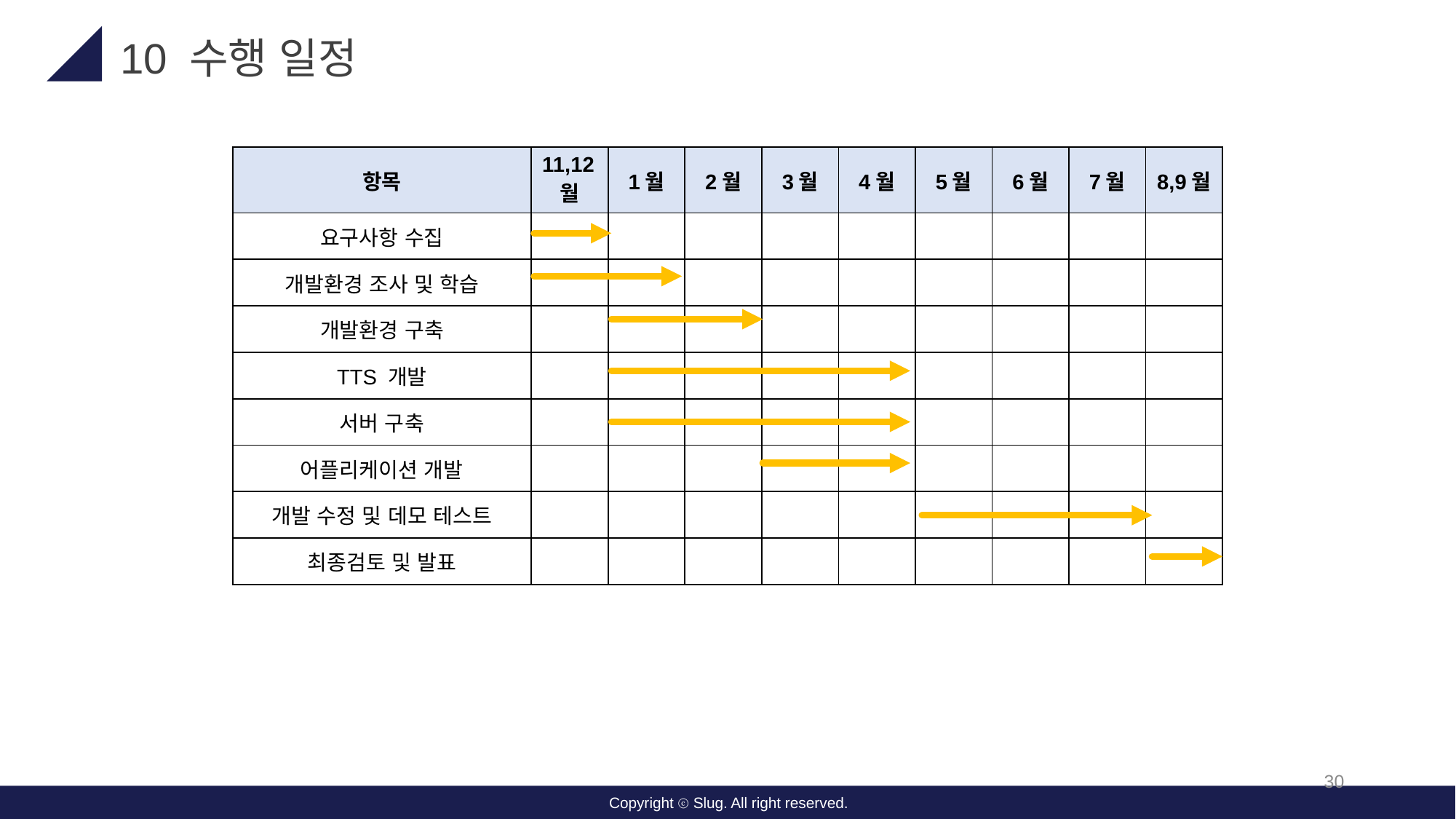

10 수행 일정

| 항목 | 11,12월 | 1월 | 2월 | 3월 | 4월 | 5월 | 6월 | 7월 | 8,9월 |
| --- | --- | --- | --- | --- | --- | --- | --- | --- | --- |
| 요구사항 수집 |  |  |  |  |  |  |  |  |  |
| 개발환경 조사 및 학습 |  |  |  |  |  |  |  |  |  |
| 개발환경 구축 |  |  |  |  |  |  |  |  |  |
| TTS 개발 |  |  |  |  |  |  |  |  |  |
| 서버 구축 |  |  |  |  |  |  |  |  |  |
| 어플리케이션 개발 |  |  |  |  |  |  |  |  |  |
| 개발 수정 및 데모 테스트 |  |  |  |  |  |  |  |  |  |
| 최종검토 및 발표 |  |  |  |  |  |  |  |  |  |
30

Copyright ⓒ Slug. All right reserved.